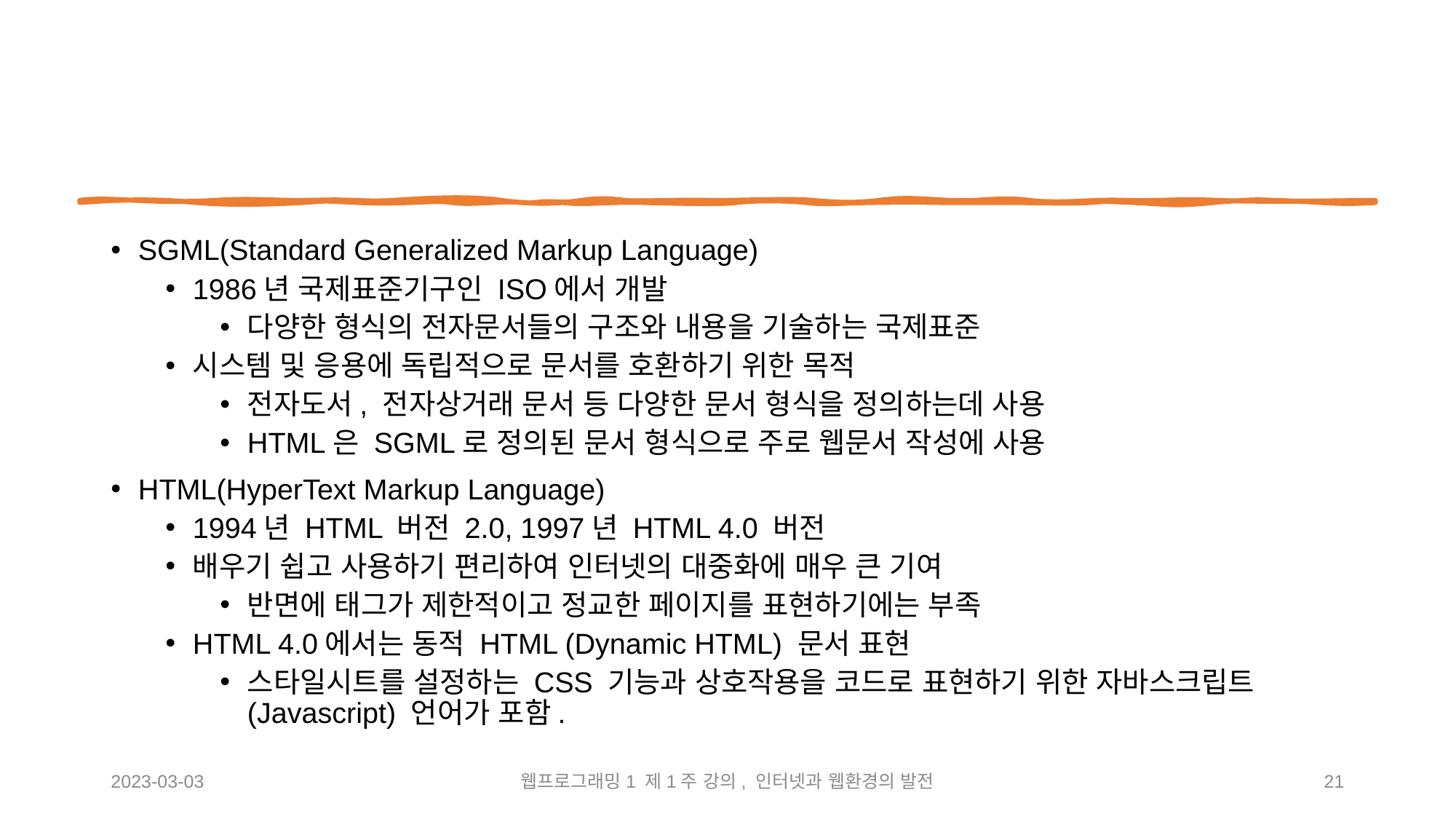

SGML(Standard Generalized Markup Language)
1986년 국제표준기구인 ISO에서 개발
다양한 형식의 전자문서들의 구조와 내용을 기술하는 국제표준
시스템 및 응용에 독립적으로 문서를 호환하기 위한 목적
전자도서, 전자상거래 문서 등 다양한 문서 형식을 정의하는데 사용
HTML은 SGML로 정의된 문서 형식으로 주로 웹문서 작성에 사용
HTML(HyperText Markup Language)
1994년 HTML 버전 2.0, 1997년 HTML 4.0 버전
배우기 쉽고 사용하기 편리하여 인터넷의 대중화에 매우 큰 기여
반면에 태그가 제한적이고 정교한 페이지를 표현하기에는 부족
HTML 4.0에서는 동적 HTML (Dynamic HTML) 문서 표현
스타일시트를 설정하는 CSS 기능과 상호작용을 코드로 표현하기 위한 자바스크립트(Javascript) 언어가 포함.
2023-03-03
웹프로그래밍1 제1주 강의, 인터넷과 웹환경의 발전
21